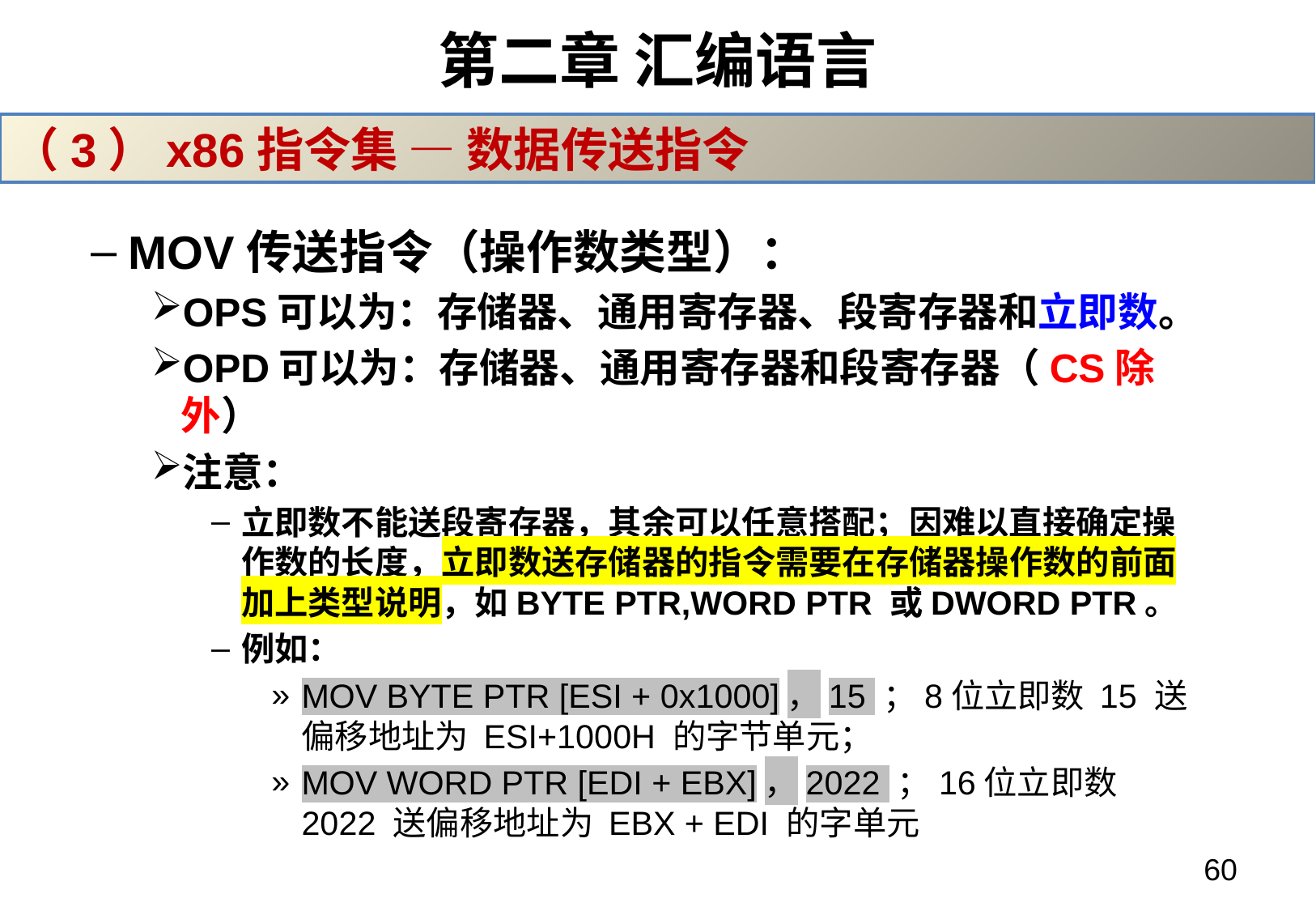

# 第二章 汇编语言
（3）x86指令集 — 数据传送指令
MOV传送指令（操作数类型）：
OPS可以为：存储器、通用寄存器、段寄存器和立即数。
OPD可以为：存储器、通用寄存器和段寄存器（CS除外）
注意：
立即数不能送段寄存器，其余可以任意搭配；因难以直接确定操作数的长度，立即数送存储器的指令需要在存储器操作数的前面加上类型说明，如BYTE PTR,WORD PTR 或DWORD PTR。
例如：
MOV BYTE PTR [ESI + 0x1000]，15 ；8位立即数 15 送偏移地址为 ESI+1000H 的字节单元；
MOV WORD PTR [EDI + EBX]，2022 ；16位立即数 2022 送偏移地址为 EBX + EDI 的字单元
60